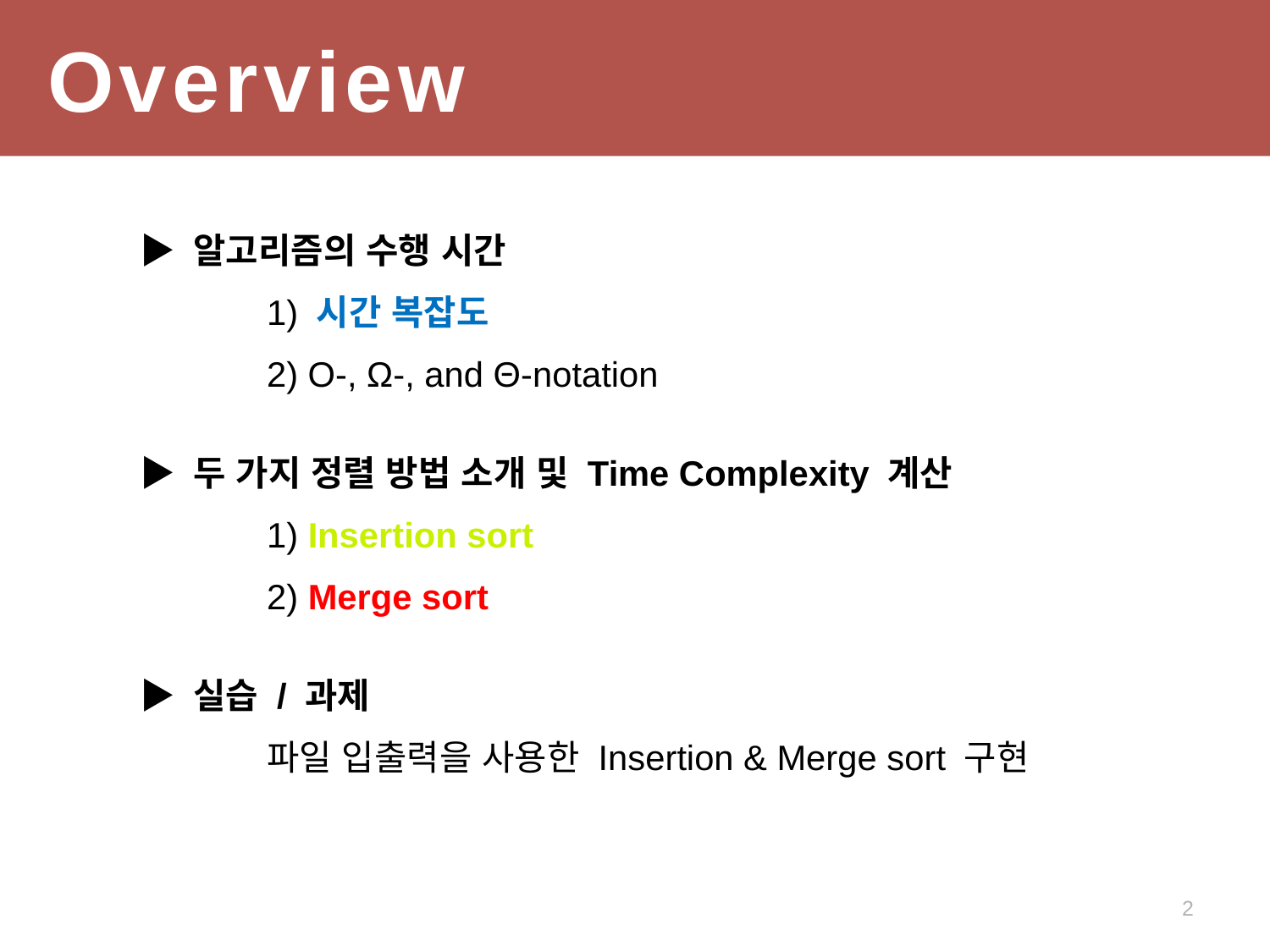

Overview
▶ 알고리즘의 수행 시간

	1) 시간 복잡도

	2) O-, Ω-, and Θ-notation

▶ 두 가지 정렬 방법 소개 및 Time Complexity 계산

	1) Insertion sort

	2) Merge sort

▶ 실습 / 과제

	파일 입출력을 사용한 Insertion & Merge sort 구현
2